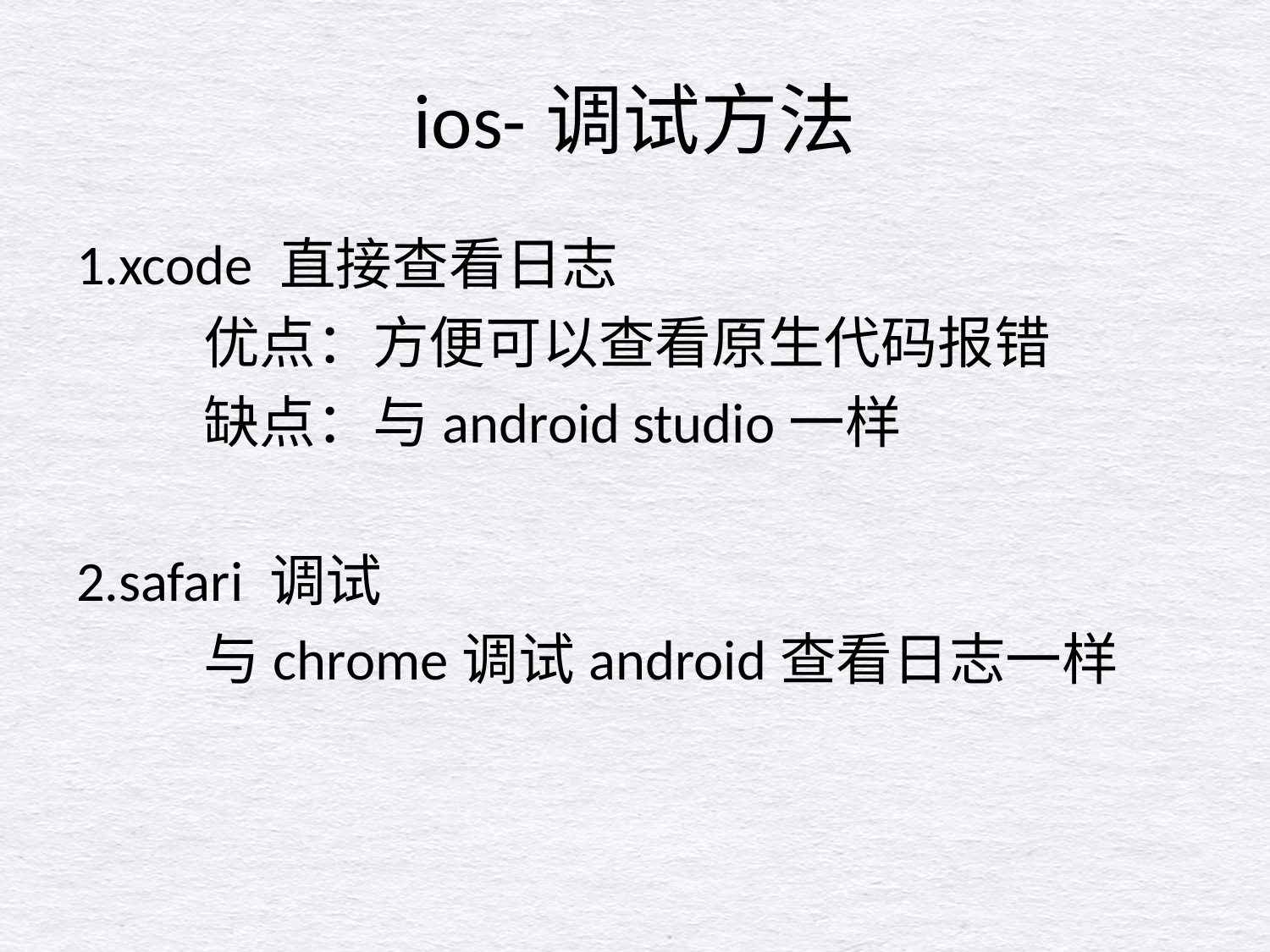

# ios-调试方法
1.xcode 直接查看日志
	优点：方便可以查看原生代码报错
	缺点：与android studio一样

2.safari 调试
	与chrome调试android查看日志一样